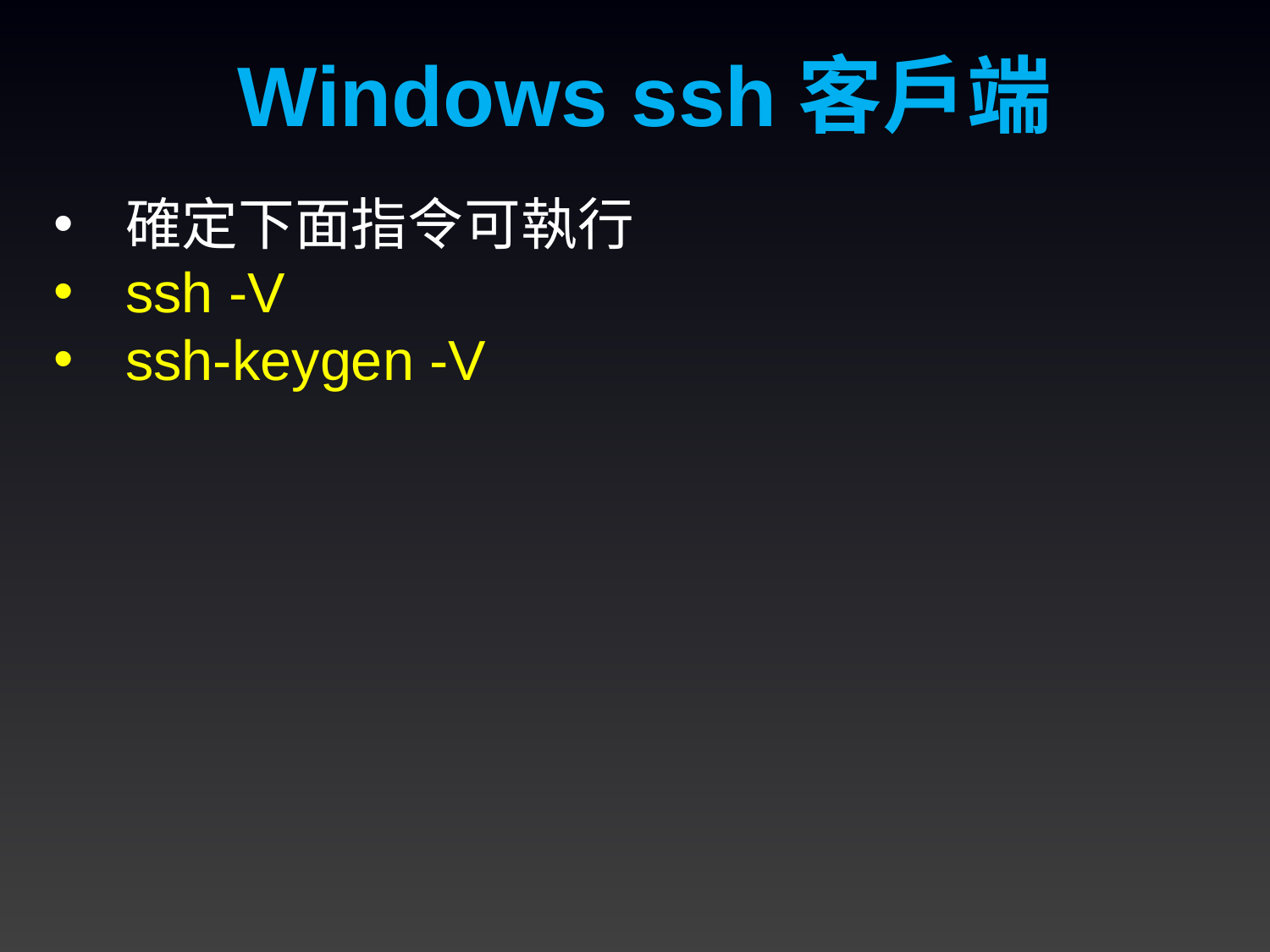

Windows ssh客戶端
確定下面指令可執行
ssh -V
ssh-keygen -V